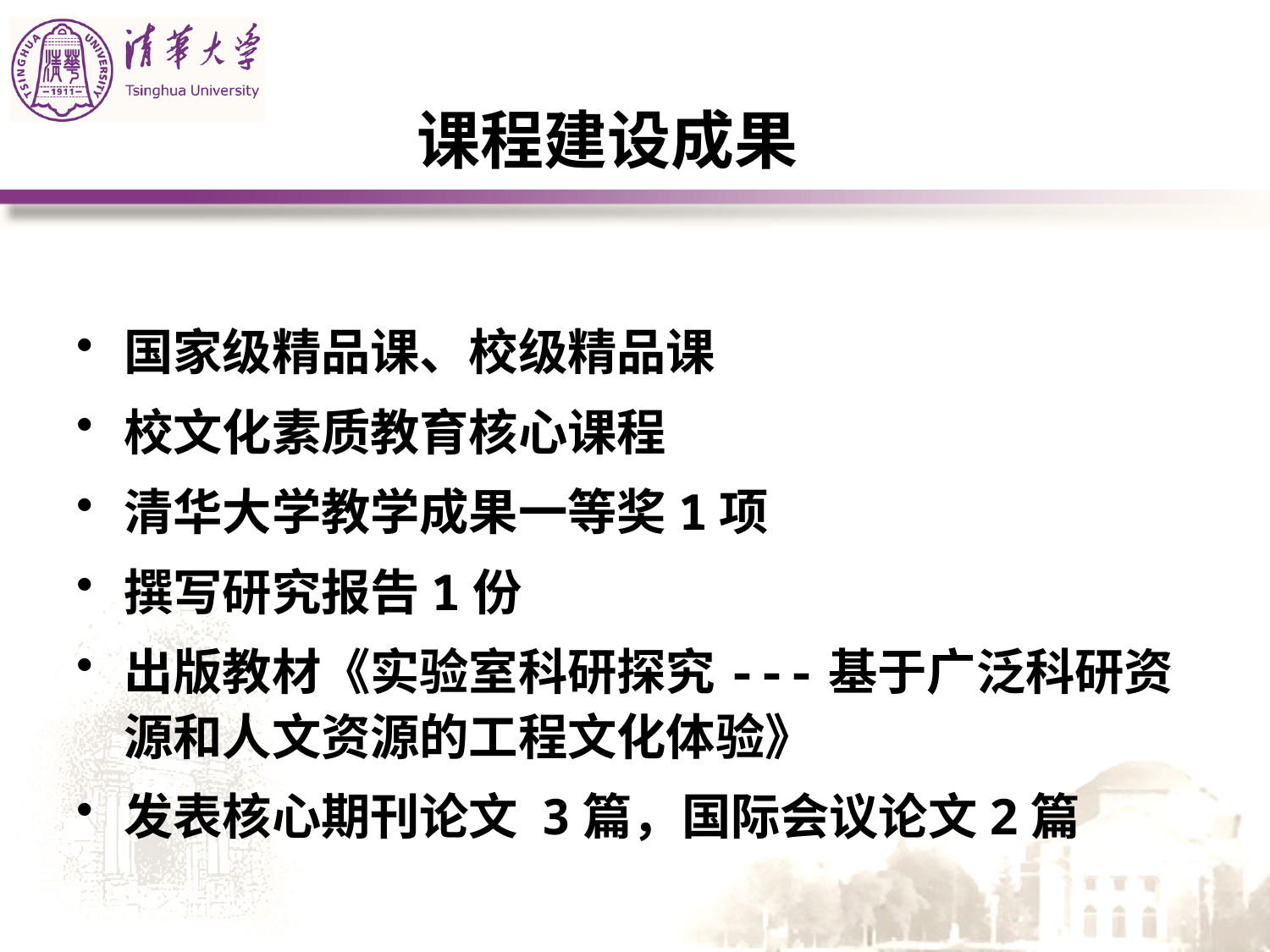

# 课程建设成果
国家级精品课、校级精品课
校文化素质教育核心课程
清华大学教学成果一等奖1项
撰写研究报告1份
出版教材《实验室科研探究---基于广泛科研资源和人文资源的工程文化体验》
发表核心期刊论文 3篇，国际会议论文2篇